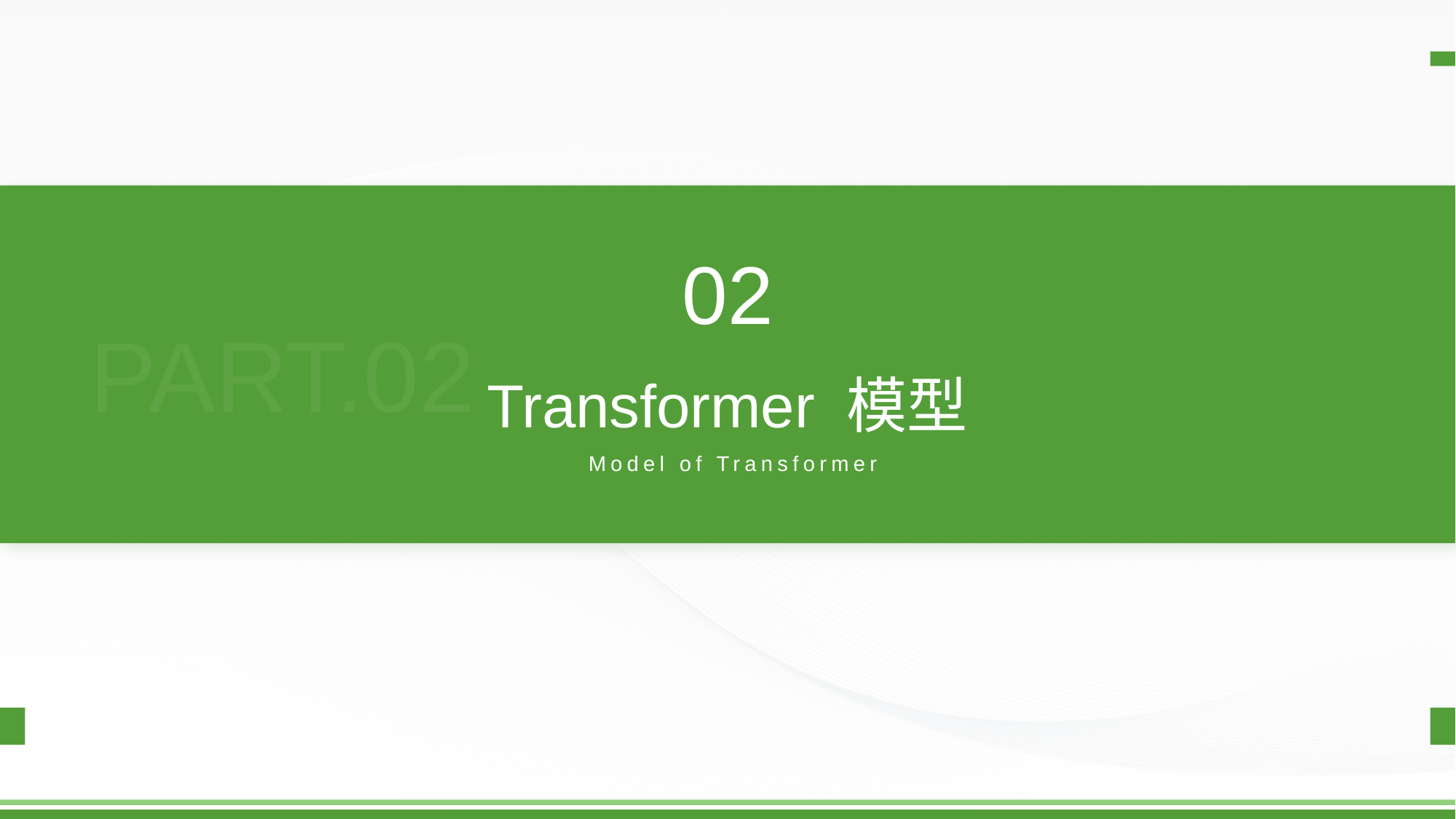

02
PART.02
# Transformer 模型
 Model of Transformer